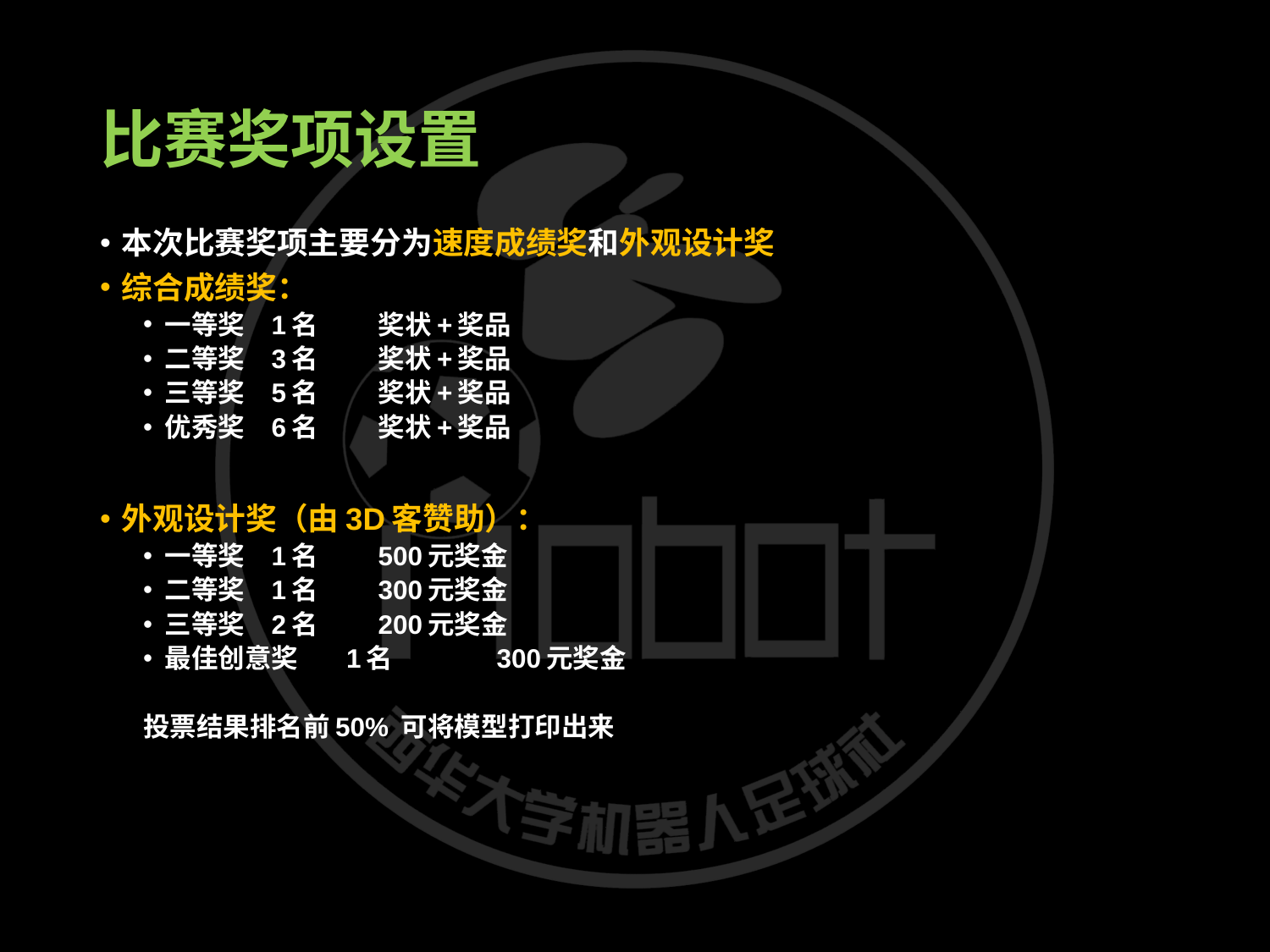

# 比赛奖项设置
本次比赛奖项主要分为速度成绩奖和外观设计奖
综合成绩奖：
一等奖 		1名		奖状+奖品
二等奖		3名		奖状+奖品
三等奖		5名		奖状+奖品
优秀奖		6名		奖状+奖品

外观设计奖（由3D客赞助）：
一等奖		1名		500元奖金
二等奖		1名		300元奖金
三等奖		2名		200元奖金
最佳创意奖       1名                300元奖金

投票结果排名前50% 可将模型打印出来